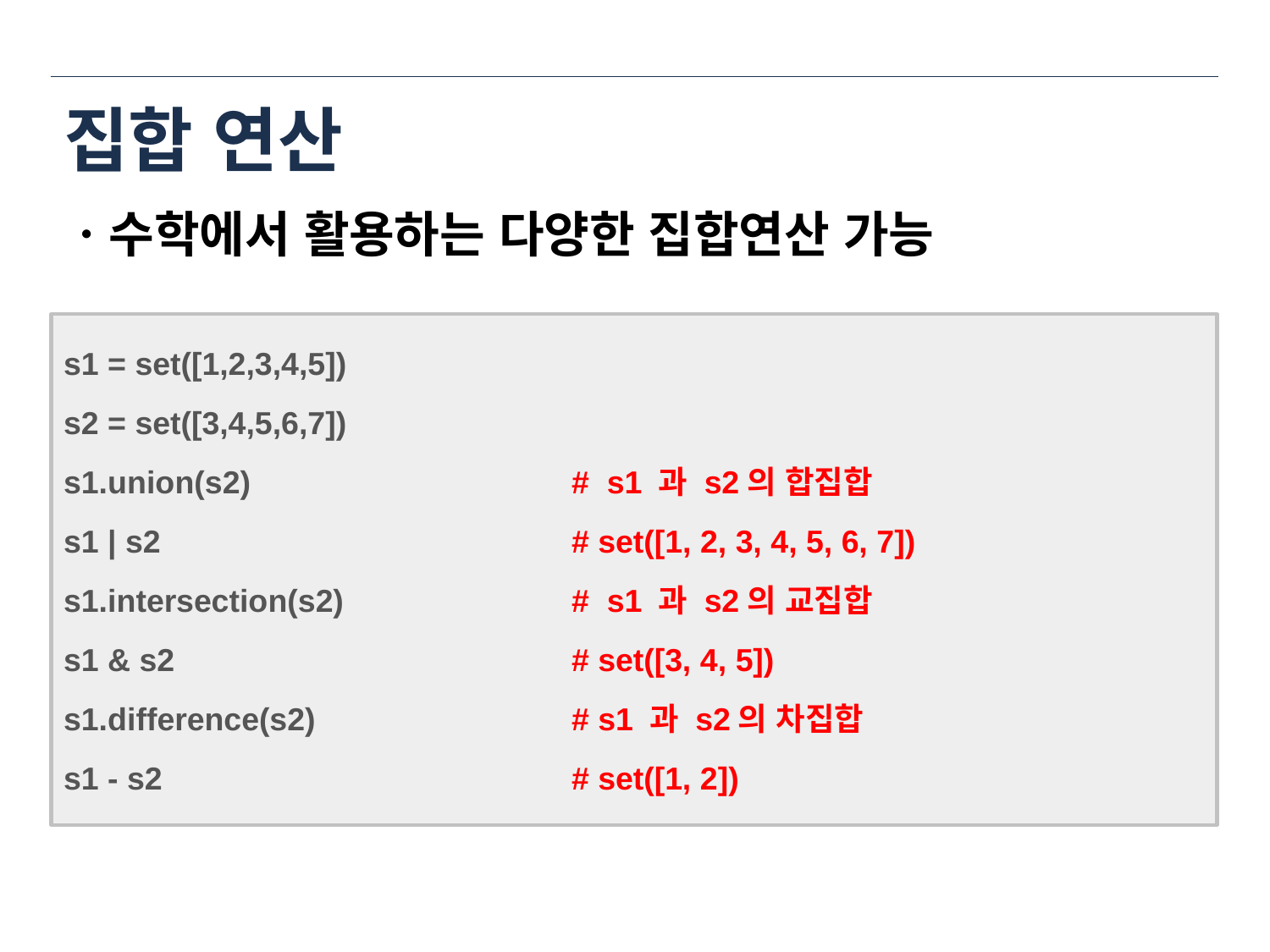

# 집합 연산
ㆍ수학에서 활용하는 다양한 집합연산 가능
s1 = set([1,2,3,4,5])
s2 = set([3,4,5,6,7])
s1.union(s2)			#  s1 과 s2의 합집합
s1 | s2				# set([1, 2, 3, 4, 5, 6, 7])
s1.intersection(s2)		#  s1 과 s2의 교집합
s1 & s2				# set([3, 4, 5])
s1.difference(s2)			# s1 과 s2의 차집합
s1 - s2				# set([1, 2])